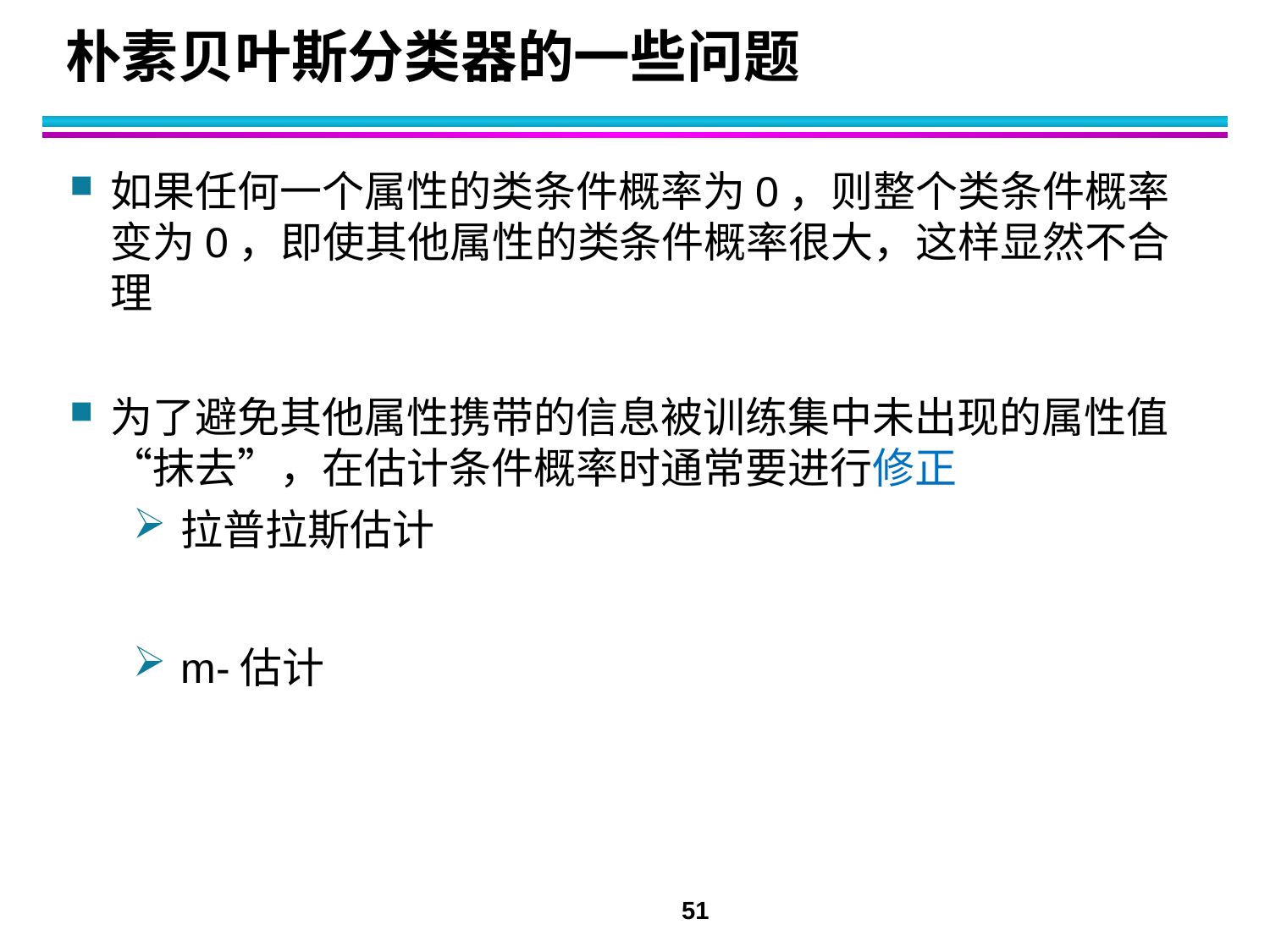

# 朴素贝叶斯分类器的一些问题
如果任何一个属性的类条件概率为0，则整个类条件概率变为0，即使其他属性的类条件概率很大，这样显然不合理

为了避免其他属性携带的信息被训练集中未出现的属性值“抹去”，在估计条件概率时通常要进行修正
拉普拉斯估计

m-估计